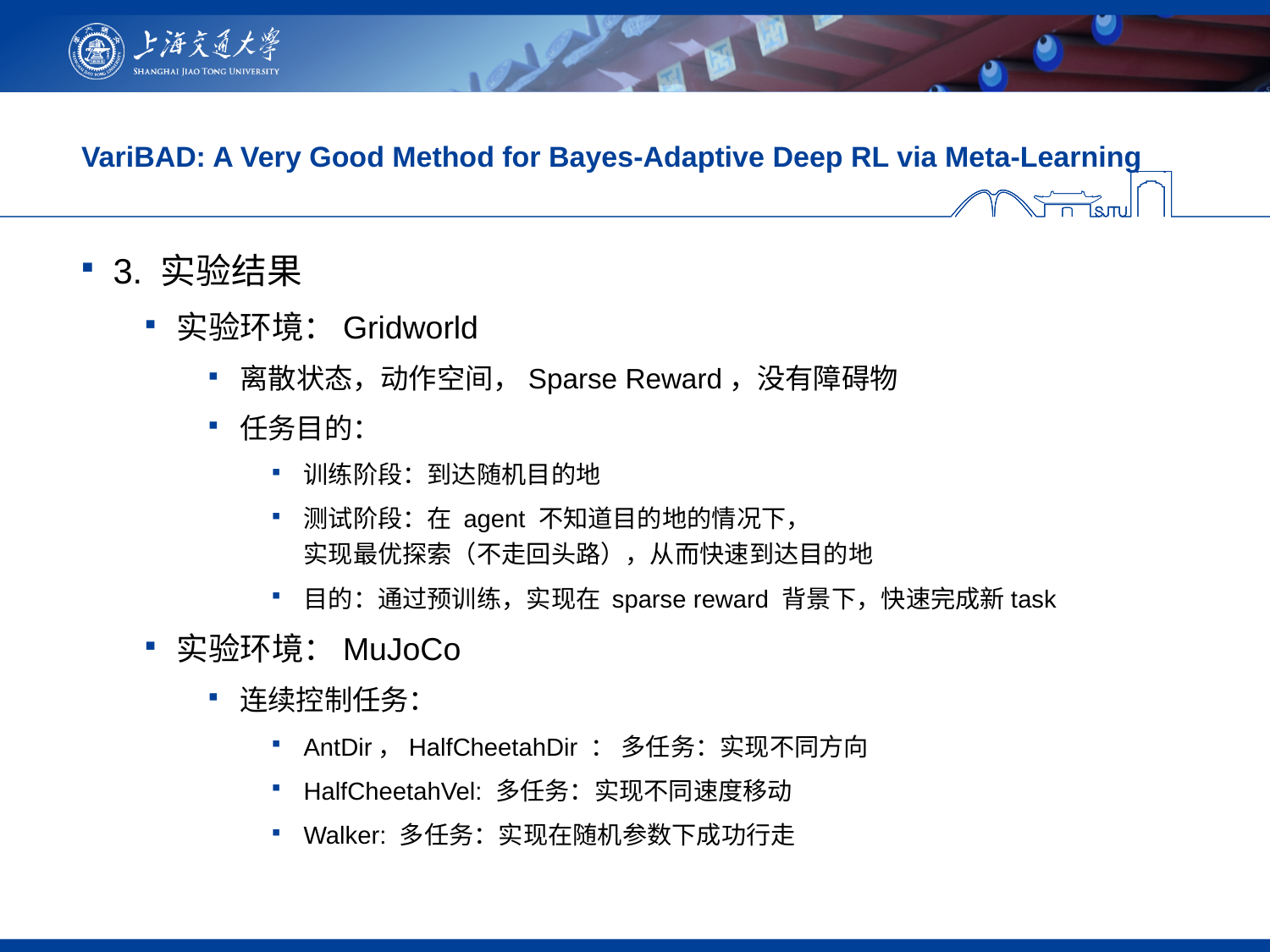

# VariBAD: A Very Good Method for Bayes-Adaptive Deep RL via Meta-Learning
3. 实验结果
实验环境：Gridworld
离散状态，动作空间，Sparse Reward，没有障碍物
任务目的：
训练阶段：到达随机目的地
测试阶段：在 agent 不知道目的地的情况下，
实现最优探索（不走回头路），从而快速到达目的地
目的：通过预训练，实现在 sparse reward 背景下，快速完成新task
实验环境：MuJoCo
连续控制任务：
AntDir，HalfCheetahDir ： 多任务：实现不同方向
HalfCheetahVel: 多任务：实现不同速度移动
Walker: 多任务：实现在随机参数下成功行走